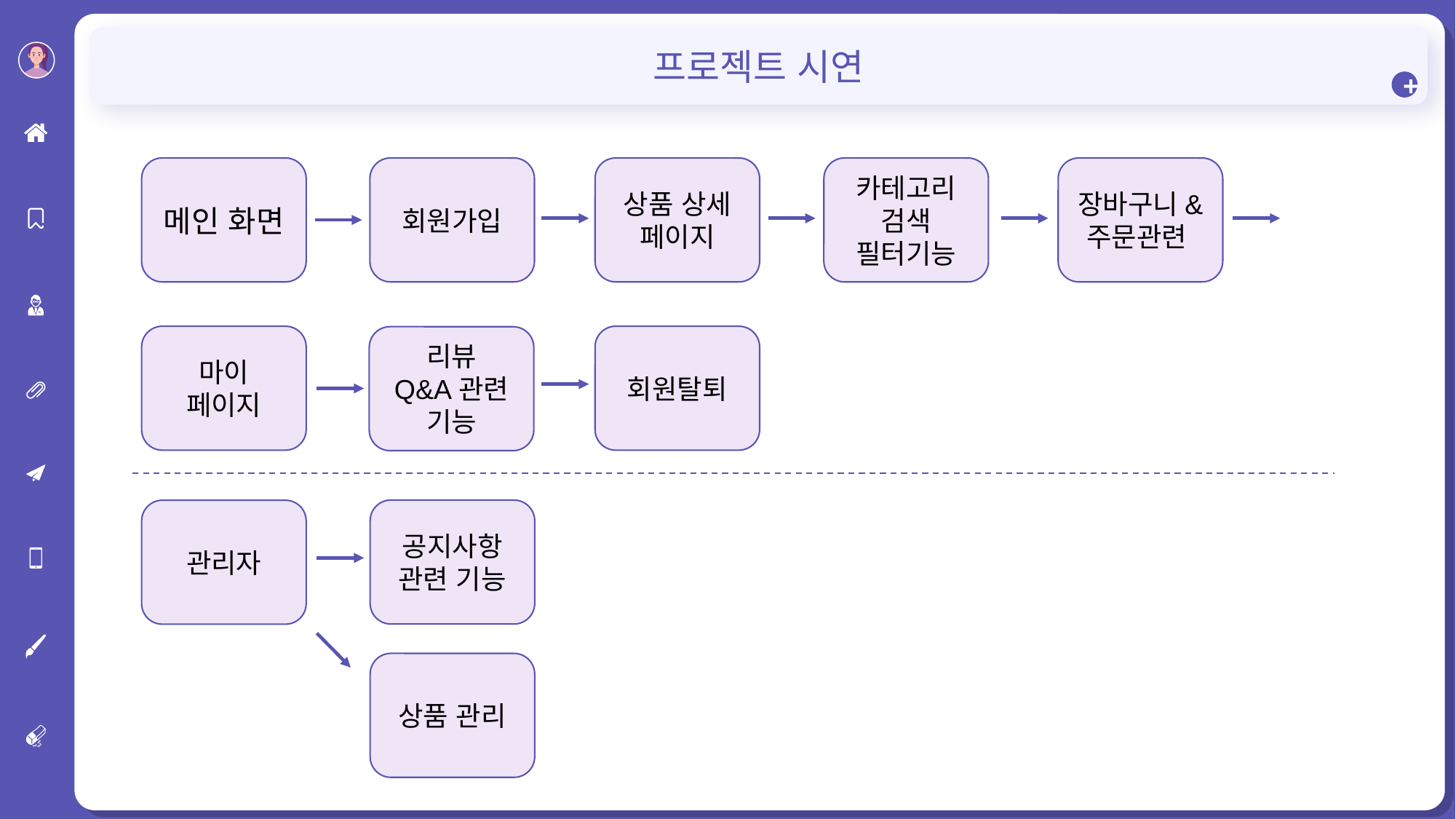

프로젝트 시연

+

회원가입
상품 상세
페이지
카테고리
검색
필터기능
장바구니&
주문관련
메인 화면
마이
페이지
회원탈퇴
리뷰
Q&A관련 기능

공지사항
관련 기능
관리자
상품 관리